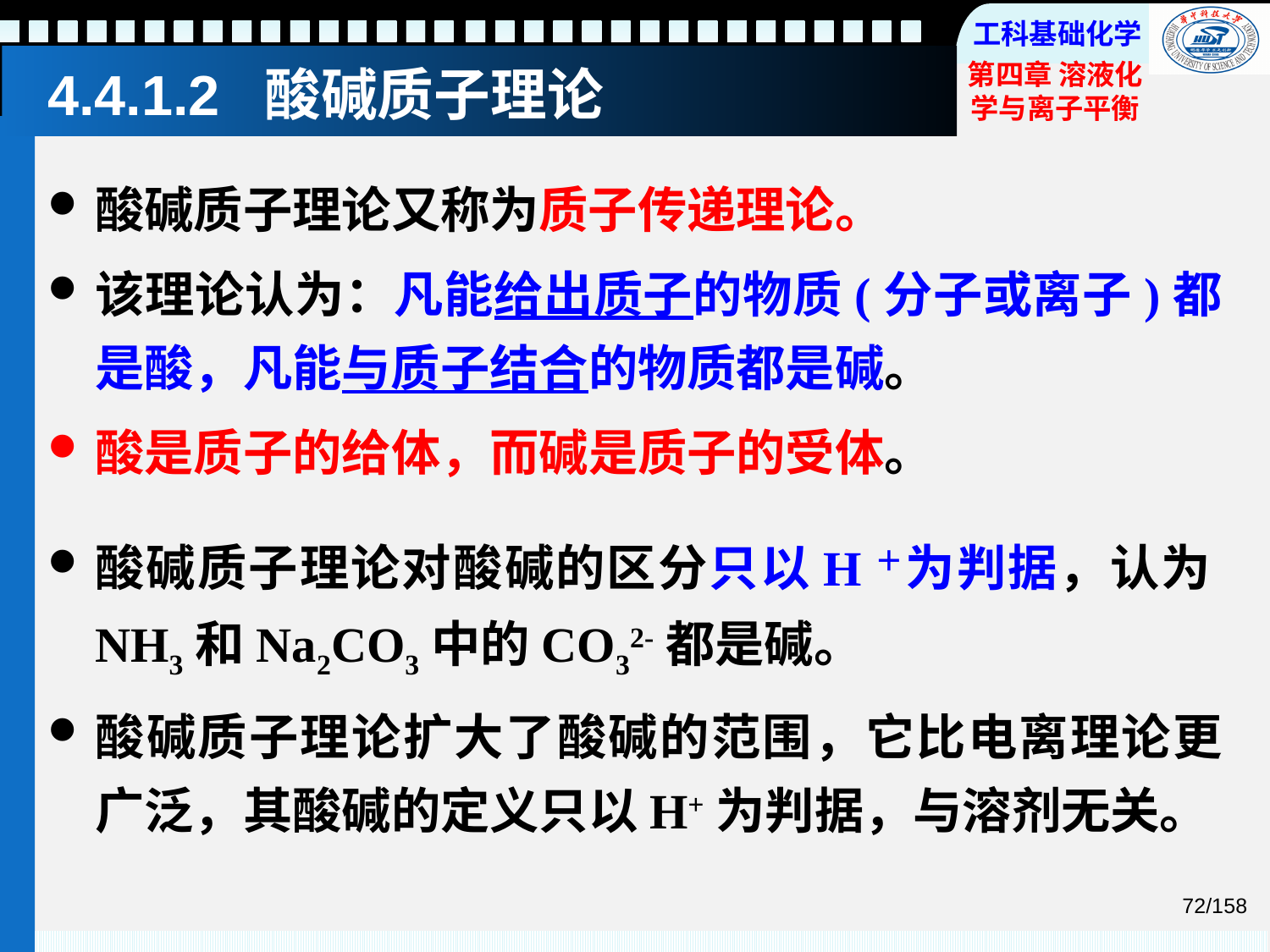

# 4.4.1.2  酸碱质子理论
酸碱质子理论又称为质子传递理论。
该理论认为：凡能给出质子的物质(分子或离子)都是酸，凡能与质子结合的物质都是碱。
酸是质子的给体，而碱是质子的受体。
酸碱质子理论对酸碱的区分只以H＋为判据，认为NH3和Na2CO3中的CO32-都是碱。
酸碱质子理论扩大了酸碱的范围，它比电离理论更广泛，其酸碱的定义只以H+为判据，与溶剂无关。